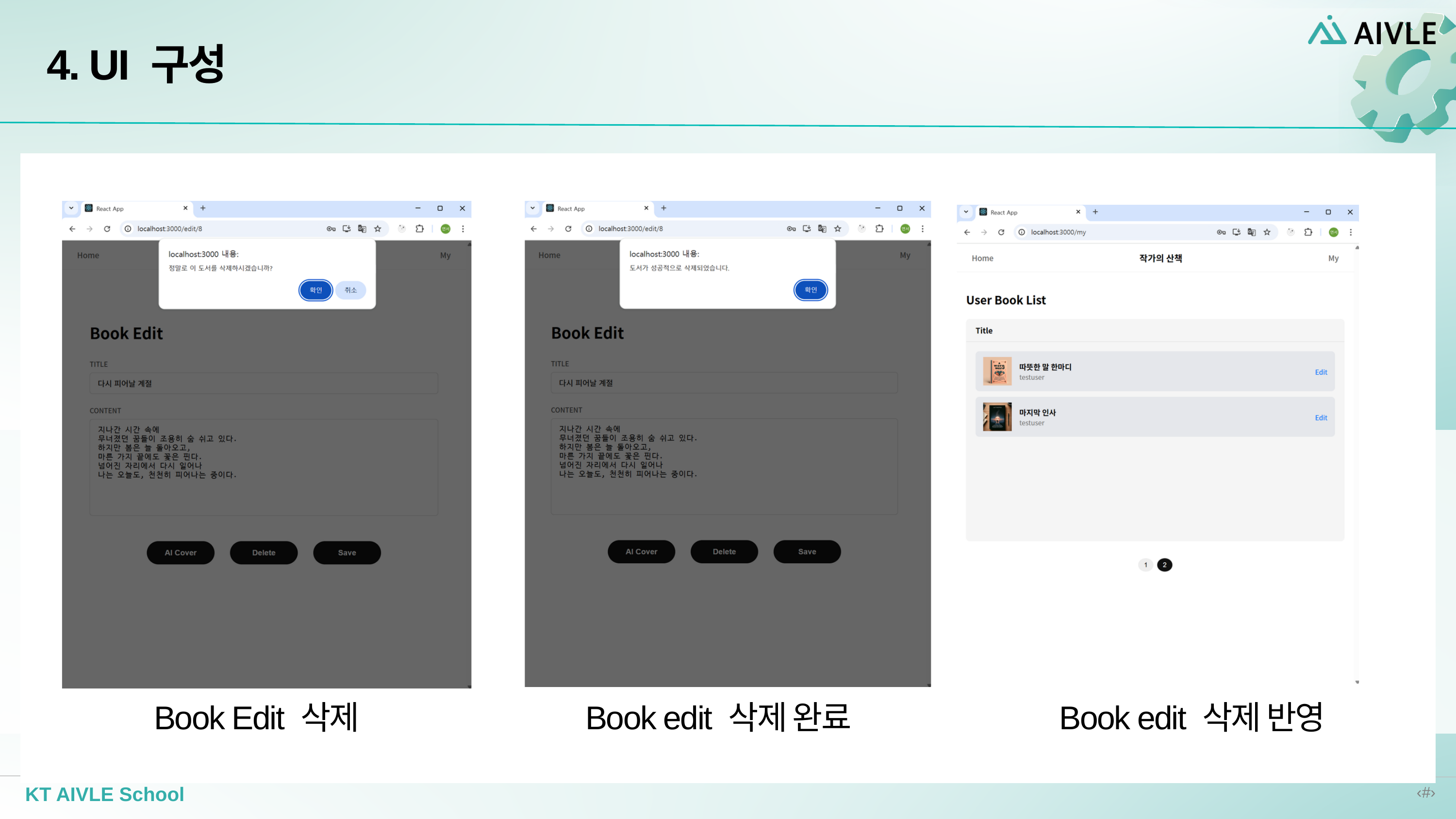

4. UI 구성

Book Edit 삭제
Book edit 삭제 완료
 Book edit 삭제 반영

KT AIVLE School

‹#›